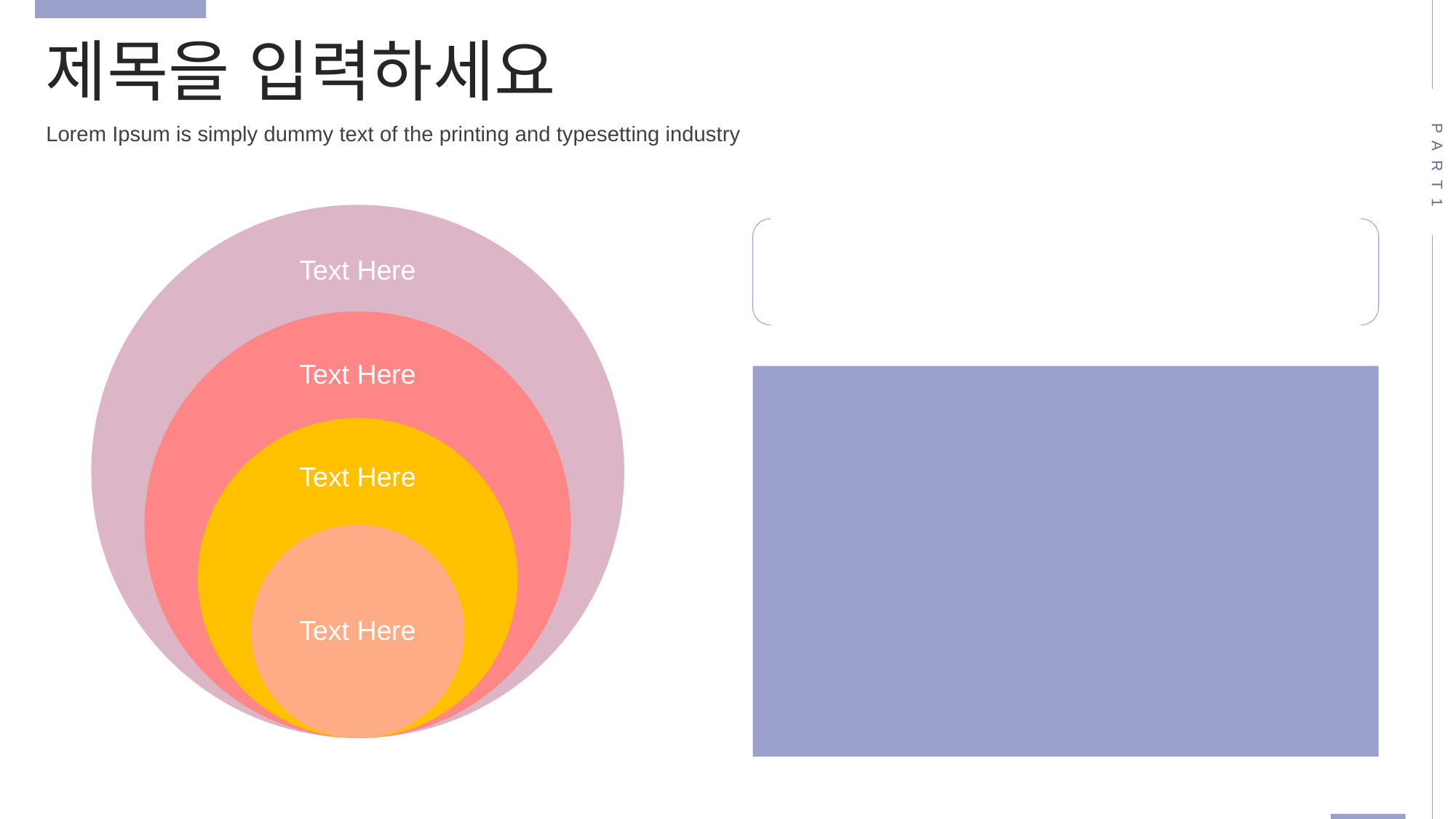

제목을 입력하세요
PART1
Lorem Ipsum is simply dummy text of the printing and typesetting industry
Text Here

Text Here

Text Here
Text Here